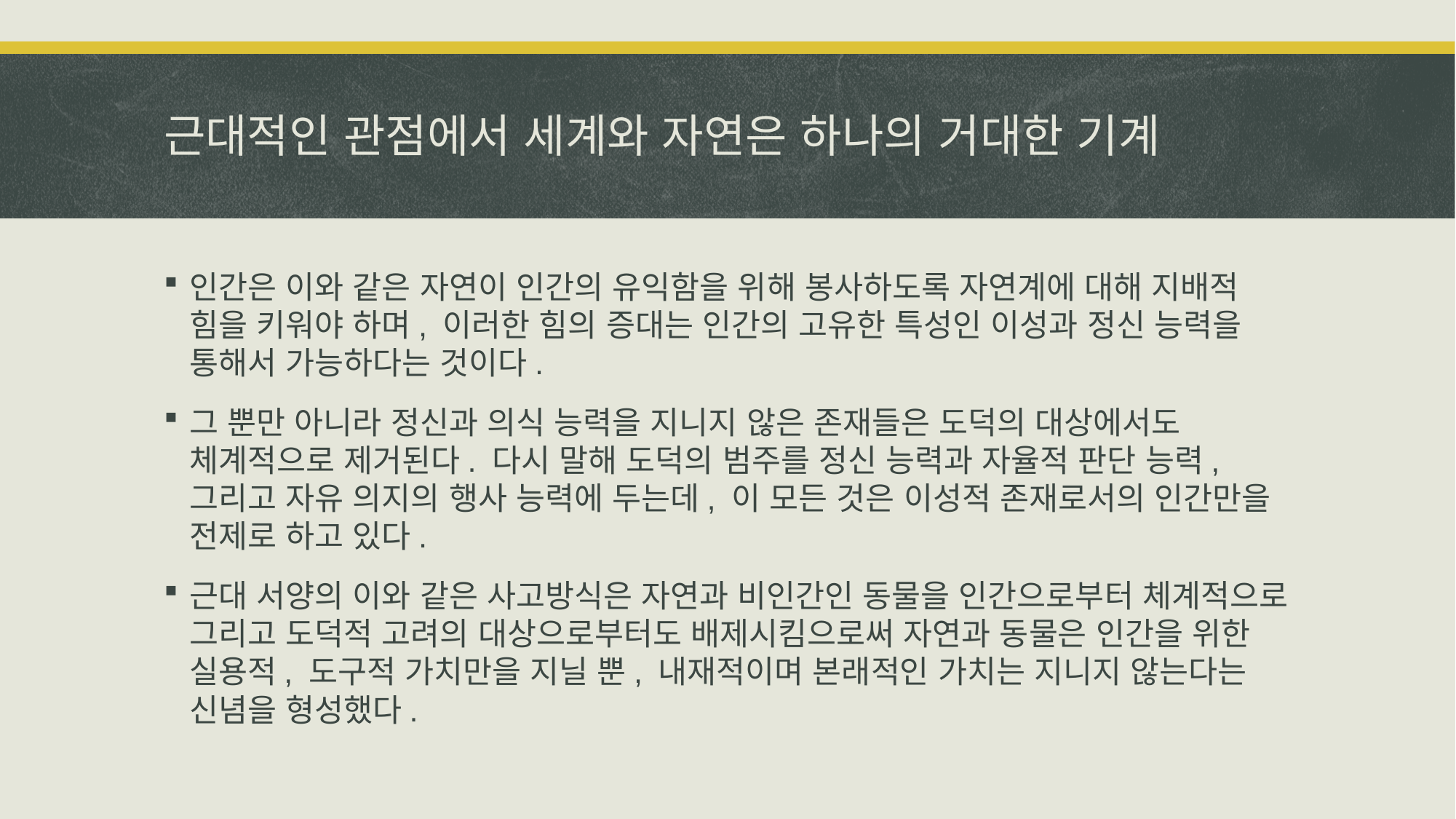

# 근대적인 관점에서 세계와 자연은 하나의 거대한 기계
인간은 이와 같은 자연이 인간의 유익함을 위해 봉사하도록 자연계에 대해 지배적 힘을 키워야 하며, 이러한 힘의 증대는 인간의 고유한 특성인 이성과 정신 능력을 통해서 가능하다는 것이다.
그 뿐만 아니라 정신과 의식 능력을 지니지 않은 존재들은 도덕의 대상에서도 체계적으로 제거된다. 다시 말해 도덕의 범주를 정신 능력과 자율적 판단 능력, 그리고 자유 의지의 행사 능력에 두는데, 이 모든 것은 이성적 존재로서의 인간만을 전제로 하고 있다.
근대 서양의 이와 같은 사고방식은 자연과 비인간인 동물을 인간으로부터 체계적으로 그리고 도덕적 고려의 대상으로부터도 배제시킴으로써 자연과 동물은 인간을 위한 실용적, 도구적 가치만을 지닐 뿐, 내재적이며 본래적인 가치는 지니지 않는다는 신념을 형성했다.